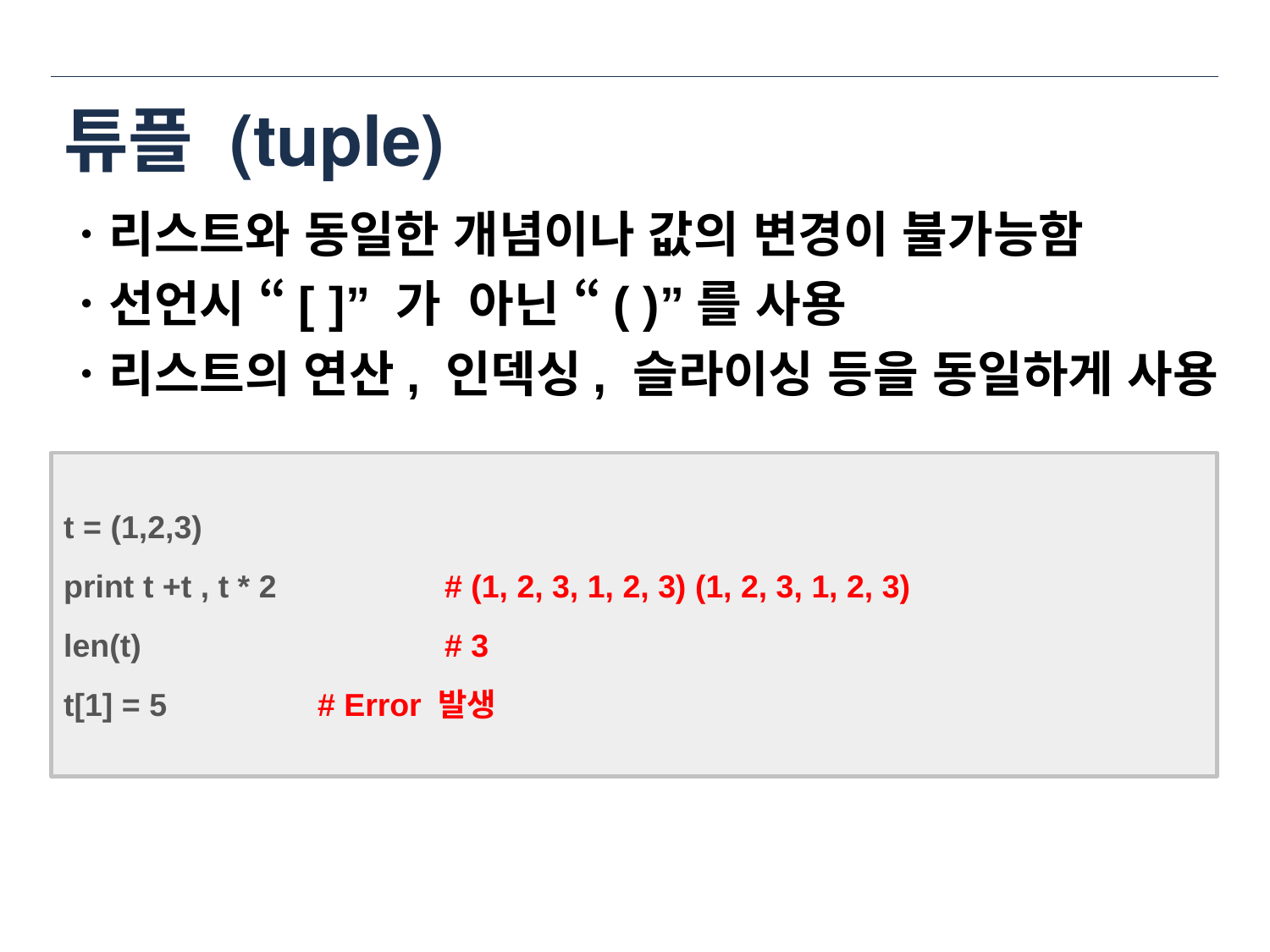

# 튜플 (tuple)
ㆍ리스트와 동일한 개념이나 값의 변경이 불가능함
ㆍ선언시 “[ ]” 가  아닌 “( )”를 사용
ㆍ리스트의 연산, 인덱싱, 슬라이싱 등을 동일하게 사용
t = (1,2,3)
print t +t , t * 2 		# (1, 2, 3, 1, 2, 3) (1, 2, 3, 1, 2, 3)
len(t) 			# 3
t[1] = 5 		# Error 발생